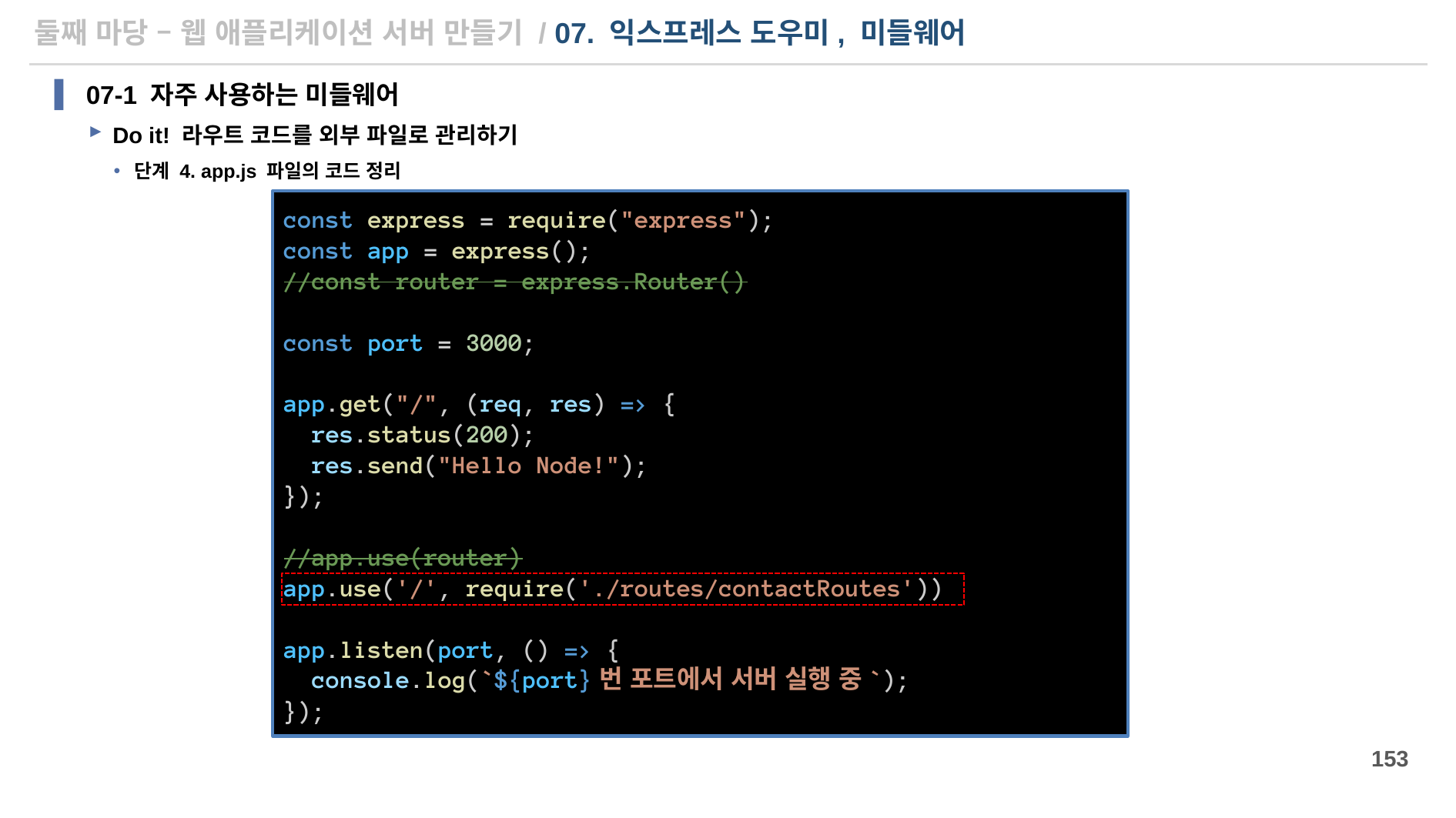

# 둘째 마당 – 웹 애플리케이션 서버 만들기 / 07. 익스프레스 도우미, 미들웨어
07-1 자주 사용하는 미들웨어
Do it! 라우트 코드를 외부 파일로 관리하기
단계 4. app.js 파일의 코드 정리
const express = require("express");
const app = express();
//const router = express.Router()
const port = 3000;
app.get("/", (req, res) => {
  res.status(200);
  res.send("Hello Node!");
});
//app.use(router)
app.use('/', require('./routes/contactRoutes'))
app.listen(port, () => {
  console.log(`${port}번 포트에서 서버 실행 중`);
});

153